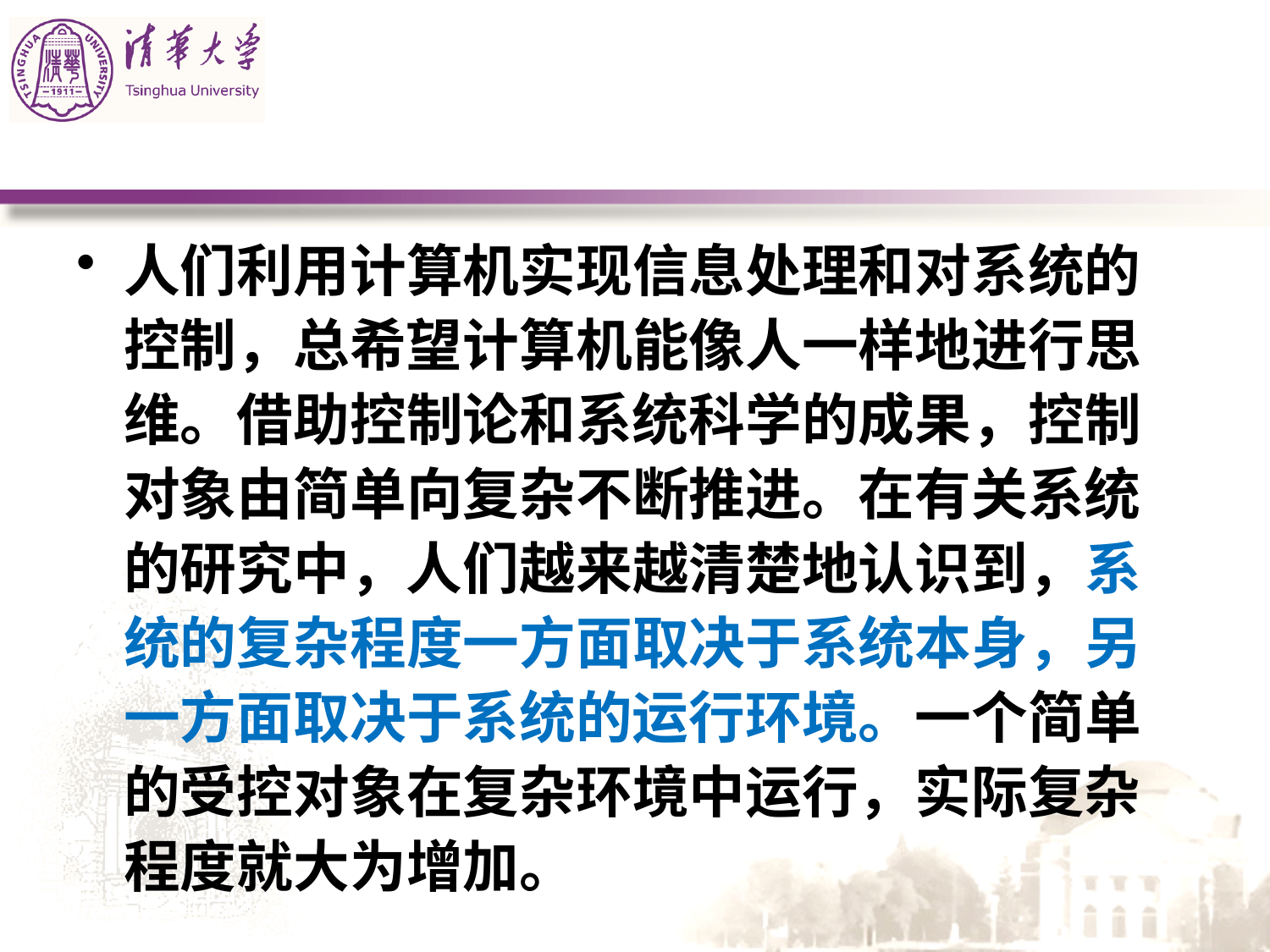

#
人们利用计算机实现信息处理和对系统的控制，总希望计算机能像人一样地进行思维。借助控制论和系统科学的成果，控制对象由简单向复杂不断推进。在有关系统的研究中，人们越来越清楚地认识到，系统的复杂程度一方面取决于系统本身，另一方面取决于系统的运行环境。一个简单的受控对象在复杂环境中运行，实际复杂程度就大为增加。